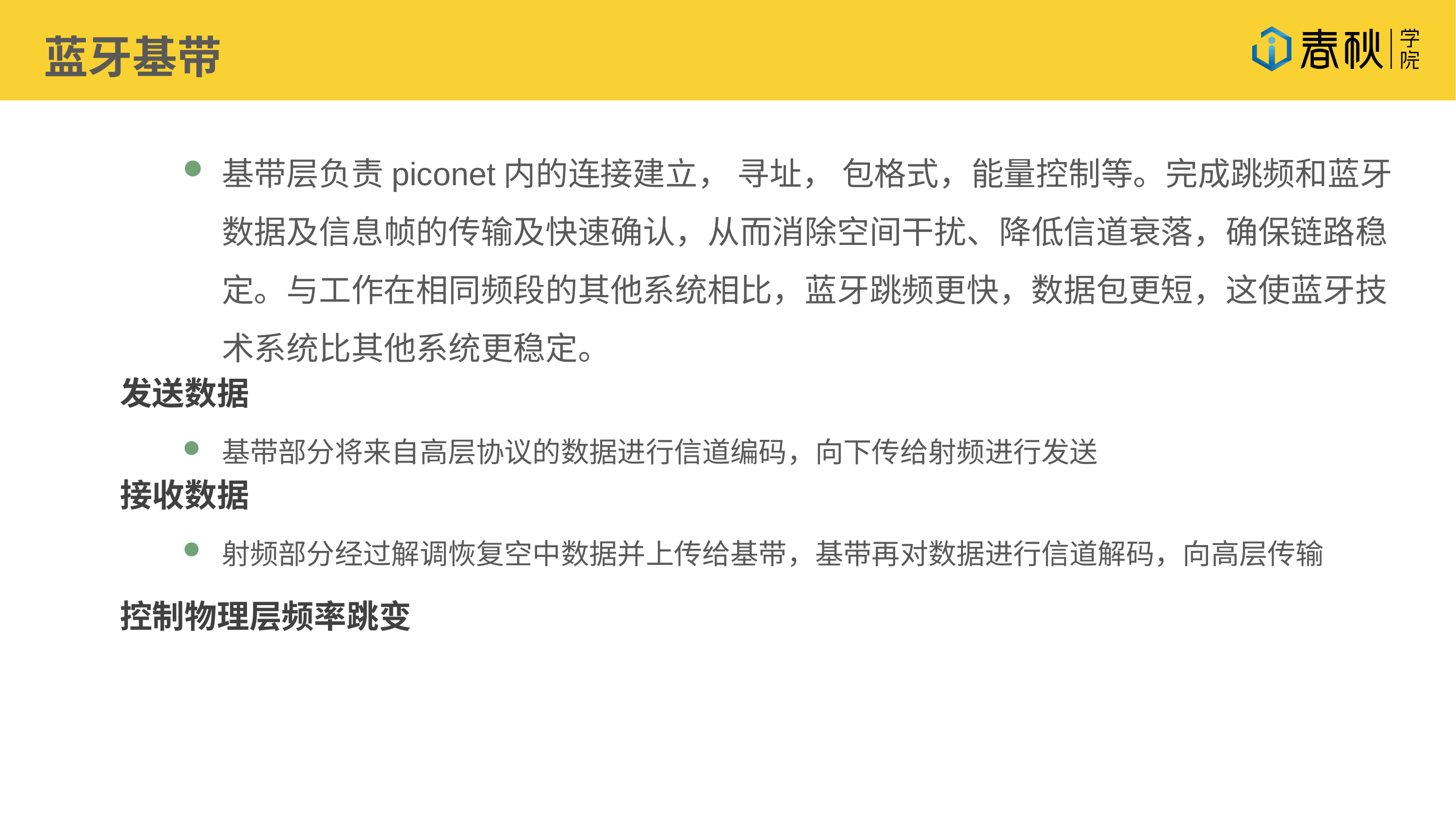

蓝牙基带
基带层负责piconet内的连接建立， 寻址， 包格式，能量控制等。完成跳频和蓝牙数据及信息帧的传输及快速确认，从而消除空间干扰、降低信道衰落，确保链路稳定。与工作在相同频段的其他系统相比，蓝牙跳频更快，数据包更短，这使蓝牙技术系统比其他系统更稳定。
发送数据
基带部分将来自高层协议的数据进行信道编码，向下传给射频进行发送
接收数据
射频部分经过解调恢复空中数据并上传给基带，基带再对数据进行信道解码，向高层传输
控制物理层频率跳变